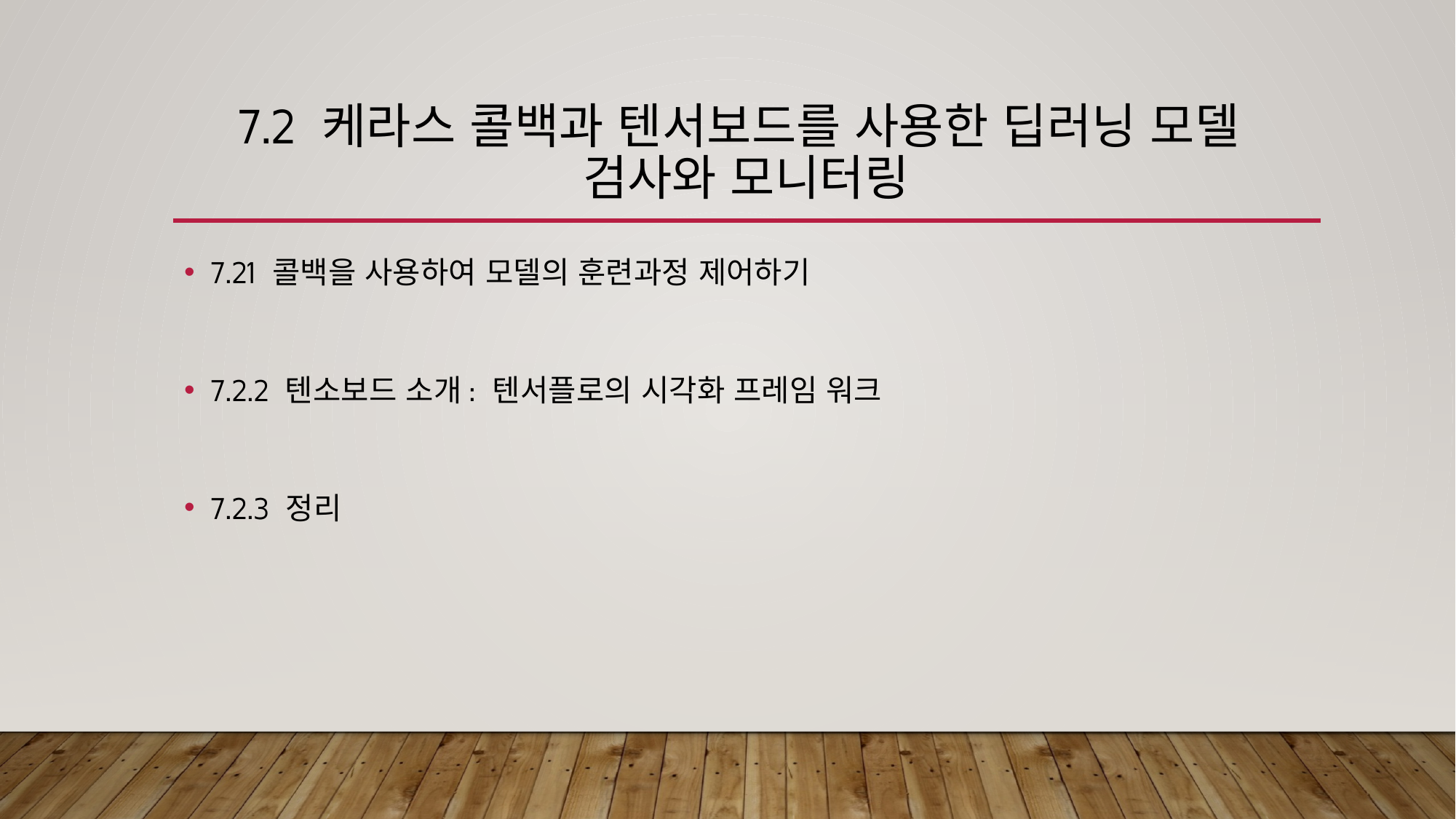

# 7.2 케라스 콜백과 텐서보드를 사용한 딥러닝 모델  검사와 모니터링
7.21 콜백을 사용하여 모델의 훈련과정 제어하기

7.2.2 텐소보드 소개: 텐서플로의 시각화 프레임 워크

7.2.3 정리